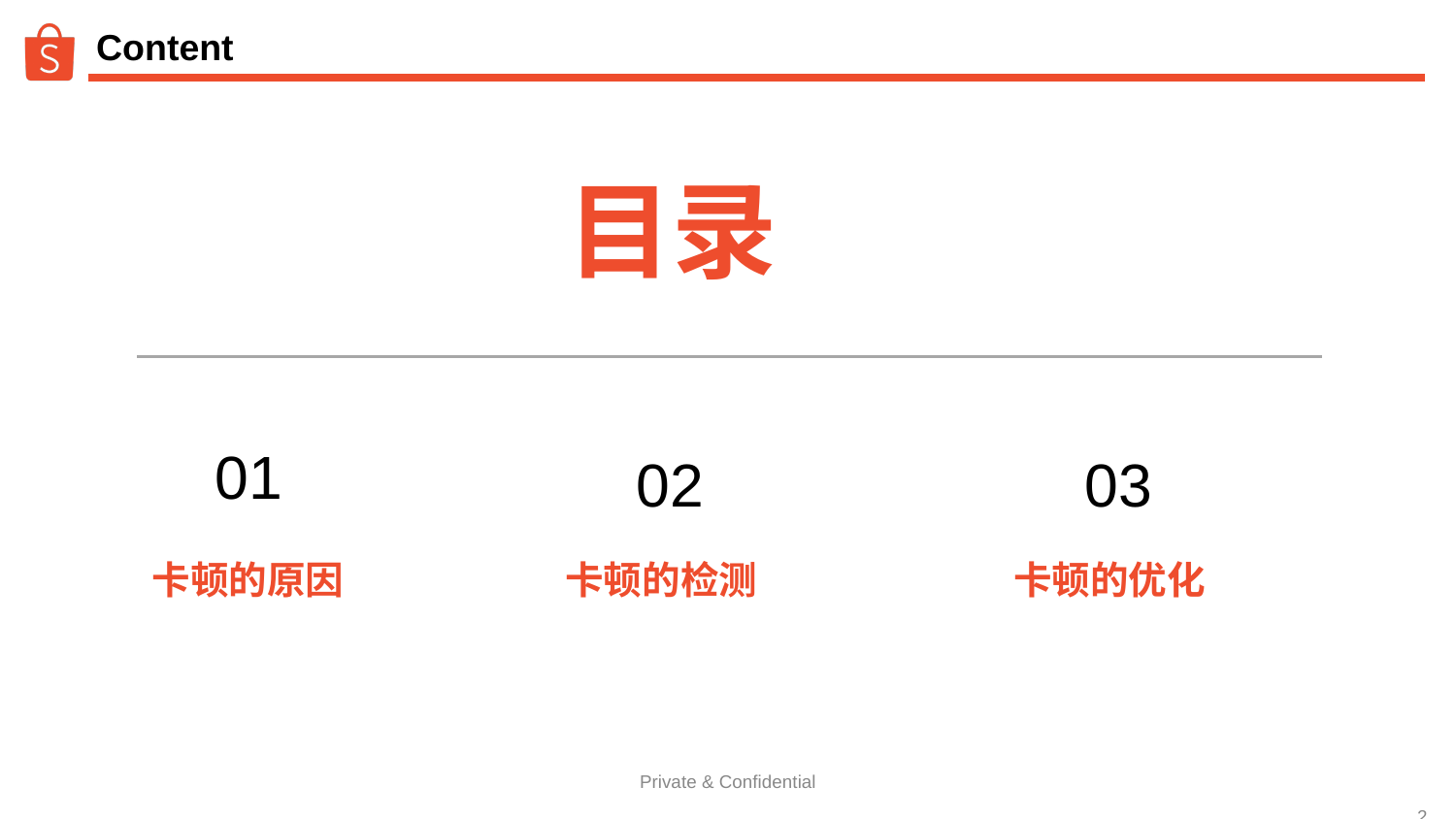

# Content
目录
01
02
03
卡顿的原因
卡顿的检测
卡顿的优化
2